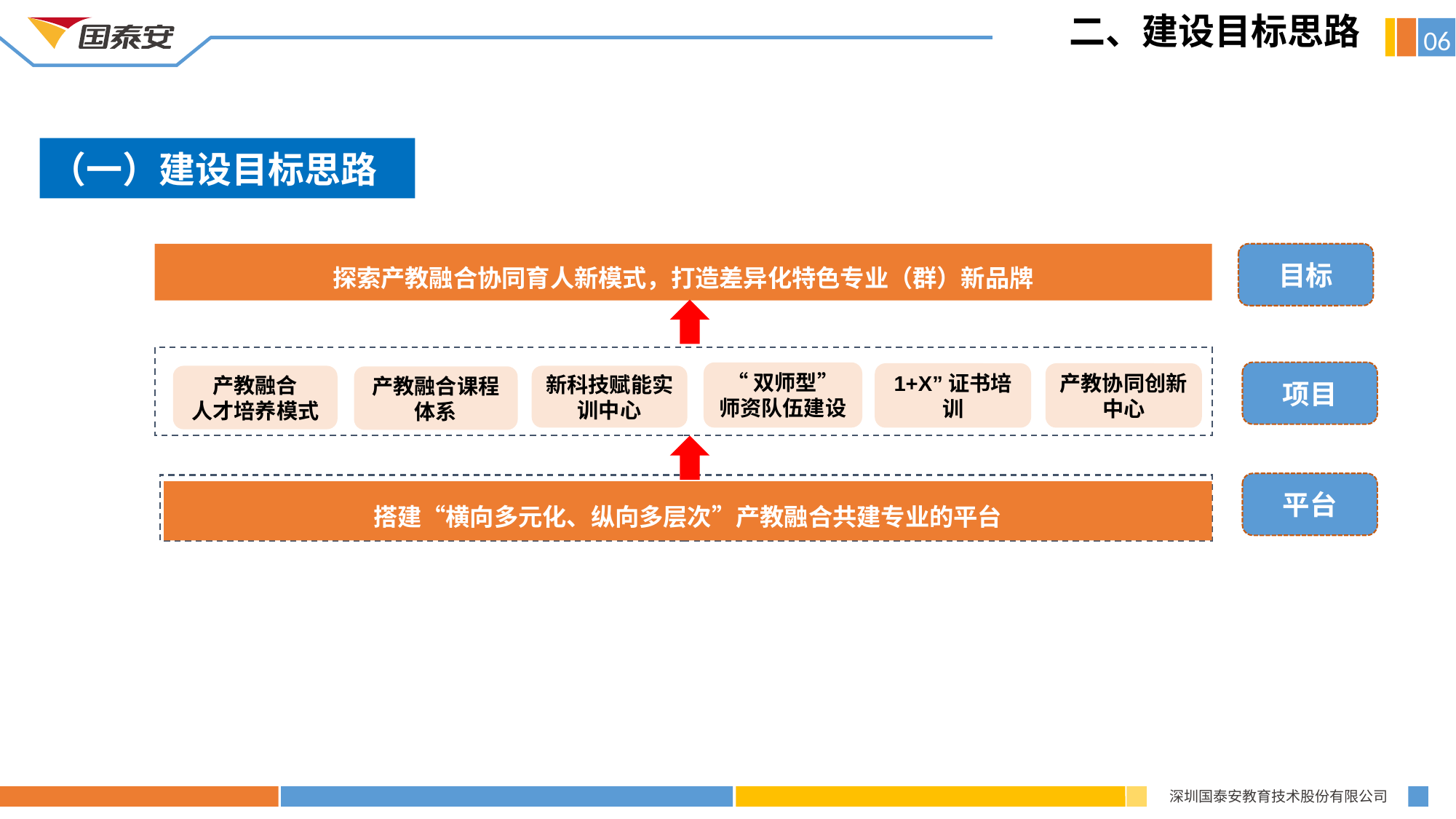

# 二、建设目标思路

06
（一）建设目标思路
探索产教融合协同育人新模式，打造差异化特色专业（群）新品牌
目标

“双师型” 师资队伍建设
1+X”证书培训
产教协同创新中心
新科技赋能实训中心
产教融合
人才培养模式
产教融合课程体系
项目

平台

搭建“横向多元化、纵向多层次”产教融合共建专业的平台